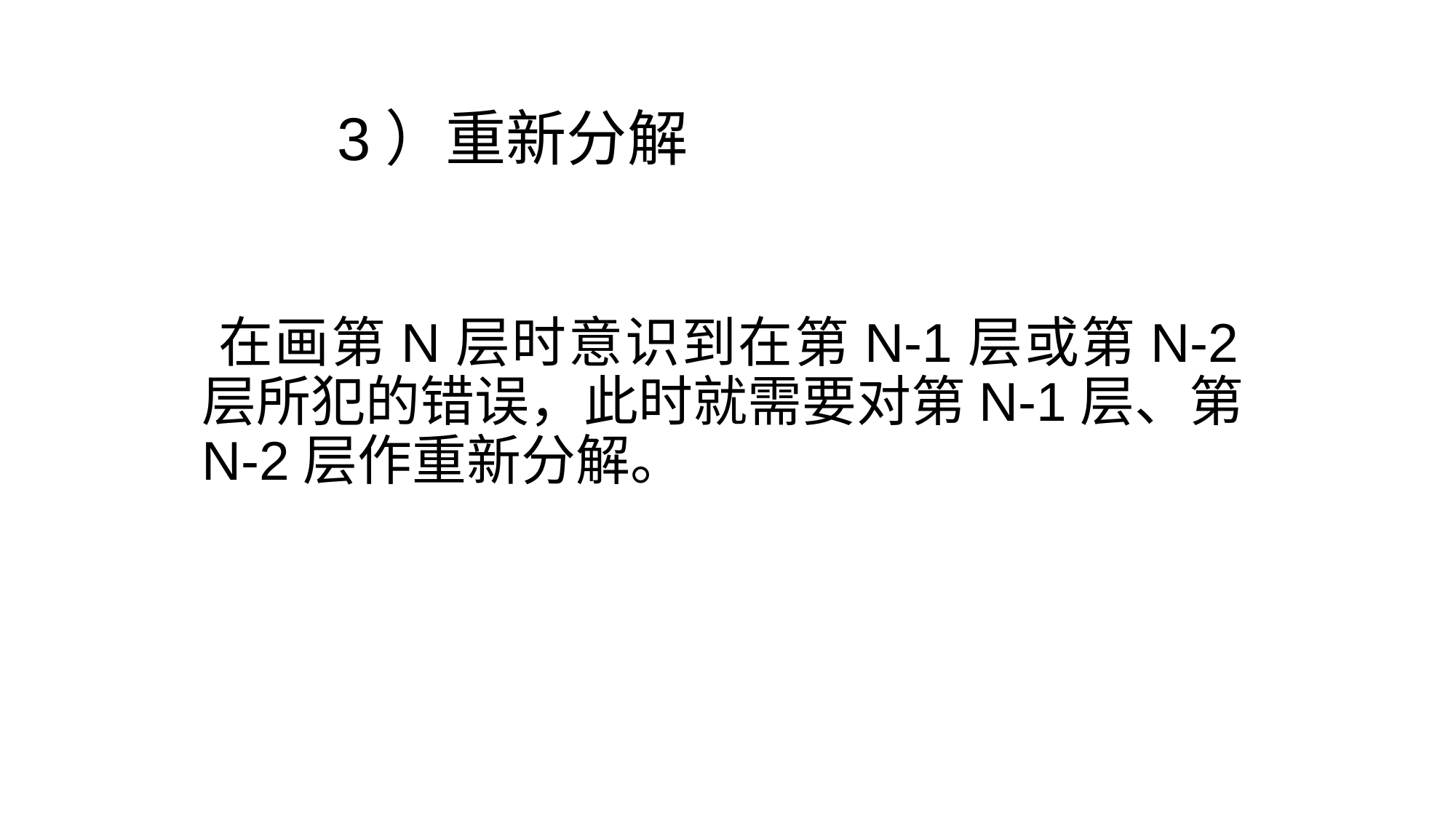

# 3）重新分解
  在画第N层时意识到在第N-1层或第N-2层所犯的错误，此时就需要对第N-1层、第N-2层作重新分解。